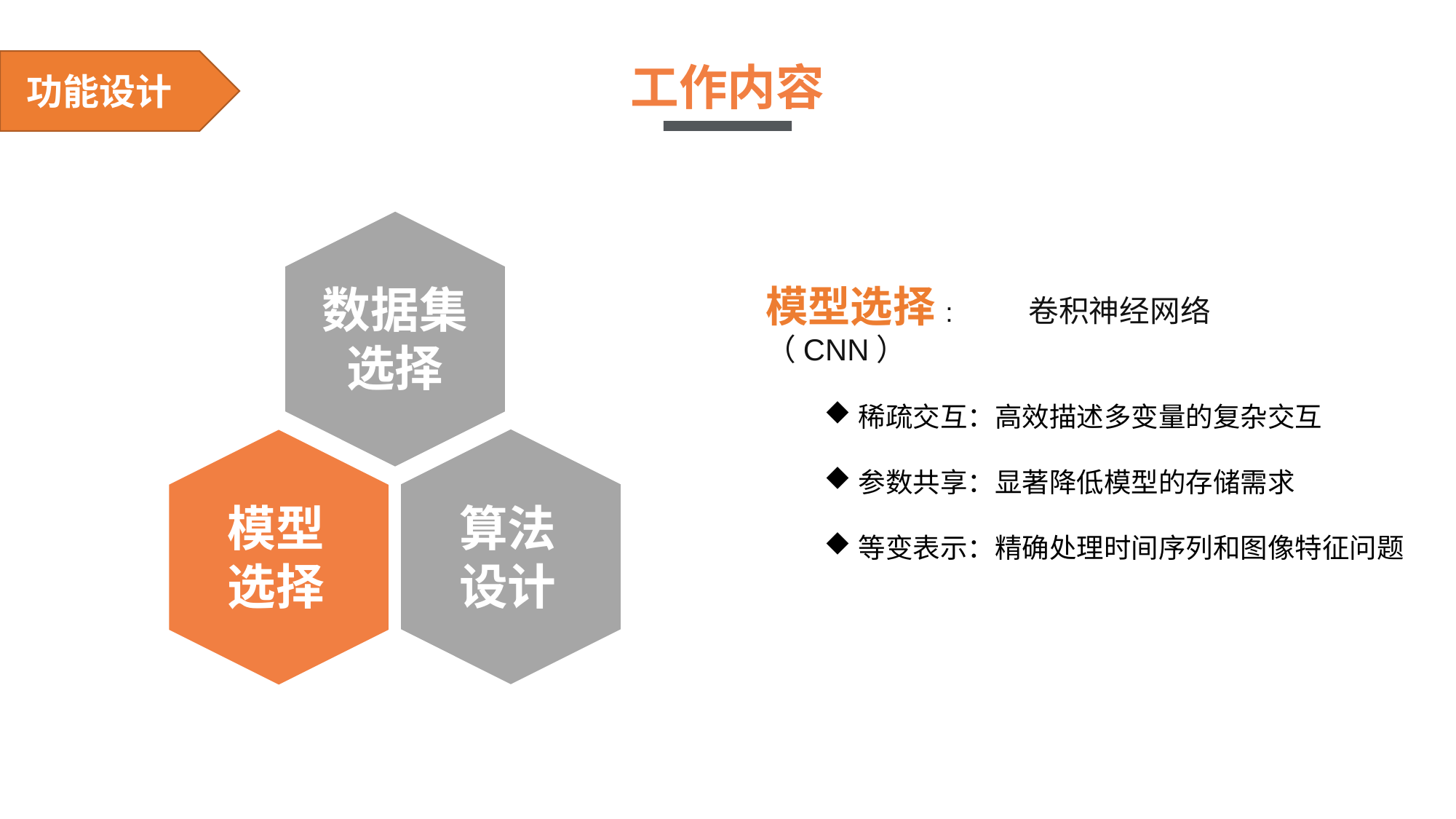

功能设计

工作内容
功能设计

数据集选择
模型选择:         卷积神经网络（CNN）
稀疏交互：高效描述多变量的复杂交互
参数共享：显著降低模型的存储需求
等变表示：精确处理时间序列和图像特征问题

模型选择
算法设计